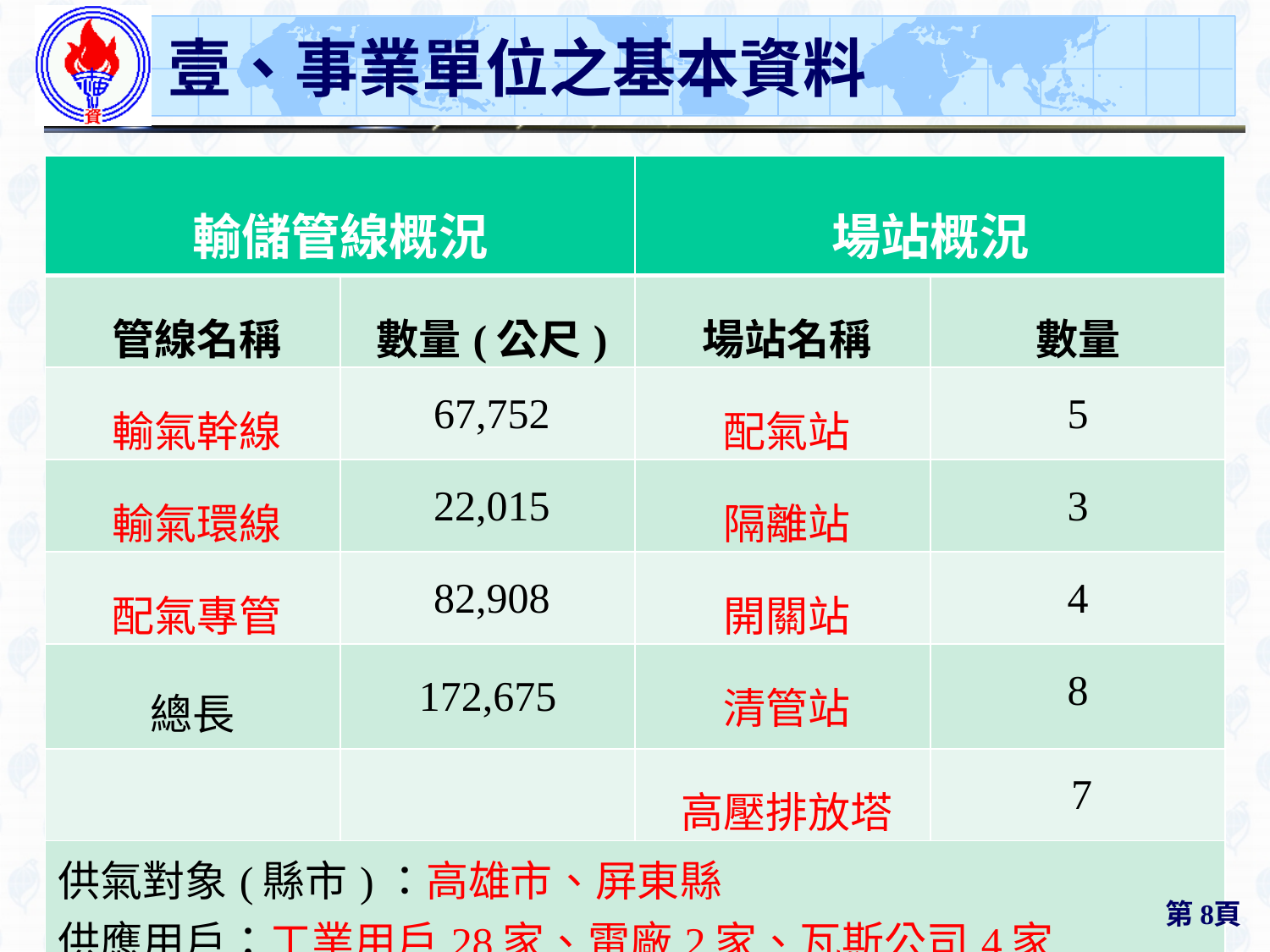

# 壹、事業單位之基本資料
| 輸儲管線概況 |  | 場站概況 |  |
| --- | --- | --- | --- |
| 管線名稱 | 數量(公尺) | 場站名稱 | 數量 |
| 輸氣幹線 | 67,752 | 配氣站 | 5 |
| 輸氣環線 | 22,015 | 隔離站 | 3 |
| 配氣專管 | 82,908 | 開關站 | 4 |
| 總長 | 172,675 | 清管站 | 8 |
|  |  | 高壓排放塔 | 7 |
| 供氣對象(縣市)：高雄市、屏東縣 供應用戶：工業用戶28家、電廠2家、瓦斯公司4家 供應天然氣種類：NG2(進口氣) |  |  |  |
第8頁